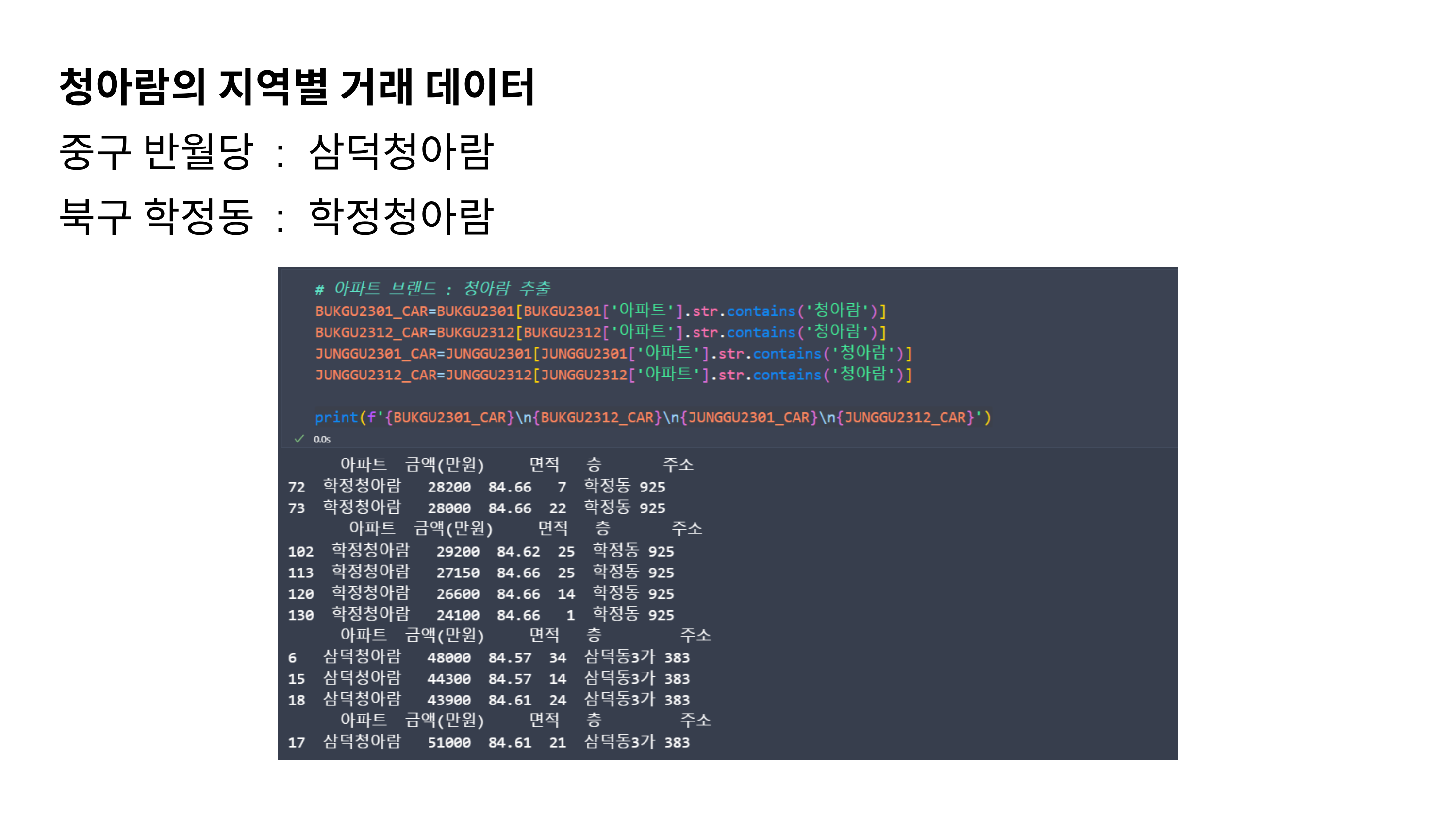

청아람의 지역별 거래 데이터
중구 반월당 : 삼덕청아람
북구 학정동 : 학정청아람